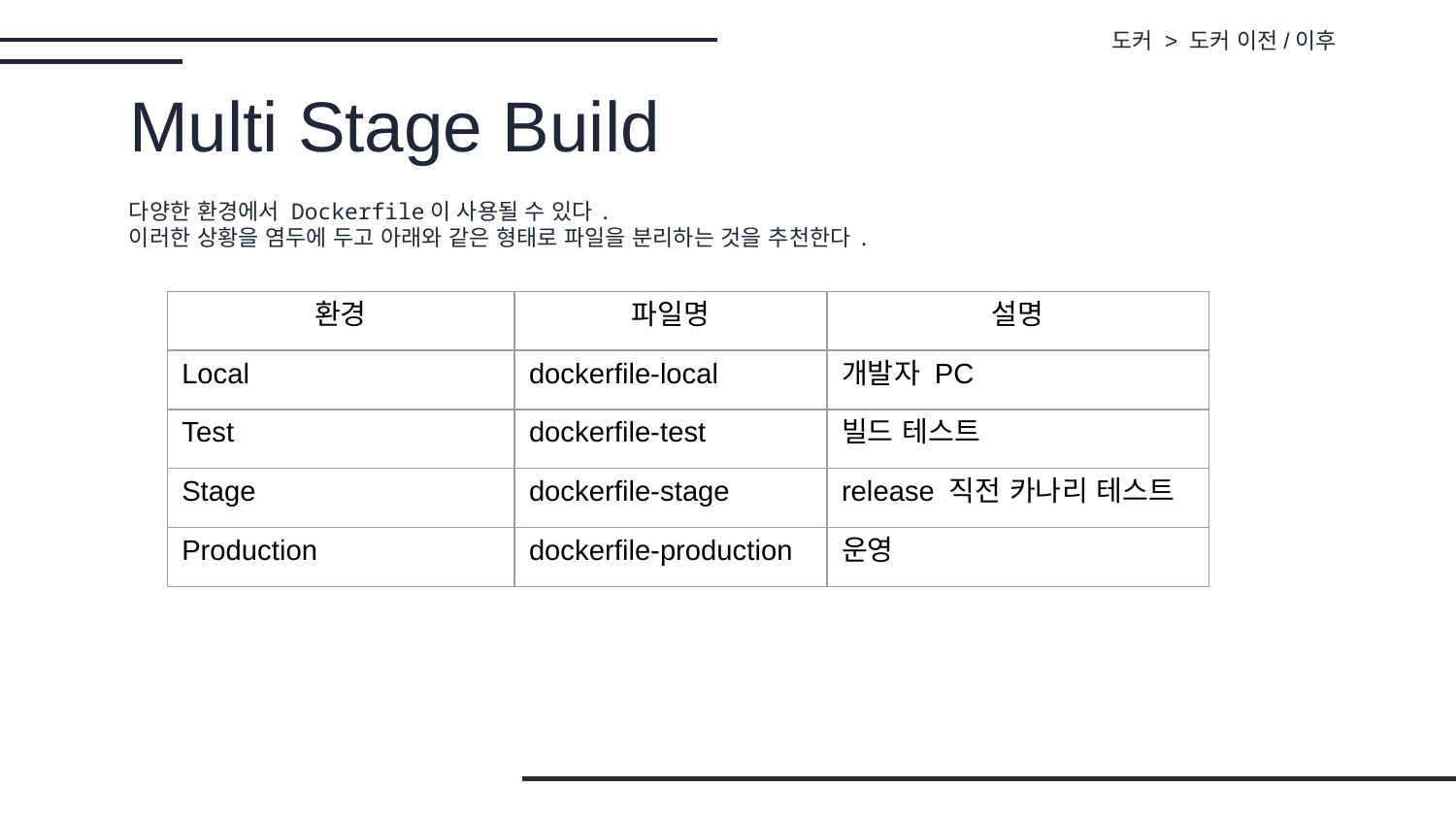

도커 > 도커 이전/이후
Multi Stage Build
다양한 환경에서 Dockerfile이 사용될 수 있다.
이러한 상황을 염두에 두고 아래와 같은 형태로 파일을 분리하는 것을 추천한다.
| 환경 | 파일명 | 설명 |
| --- | --- | --- |
| Local | dockerfile-local | 개발자 PC |
| Test | dockerfile-test | 빌드 테스트 |
| Stage | dockerfile-stage | release 직전 카나리 테스트 |
| Production | dockerfile-production | 운영 |